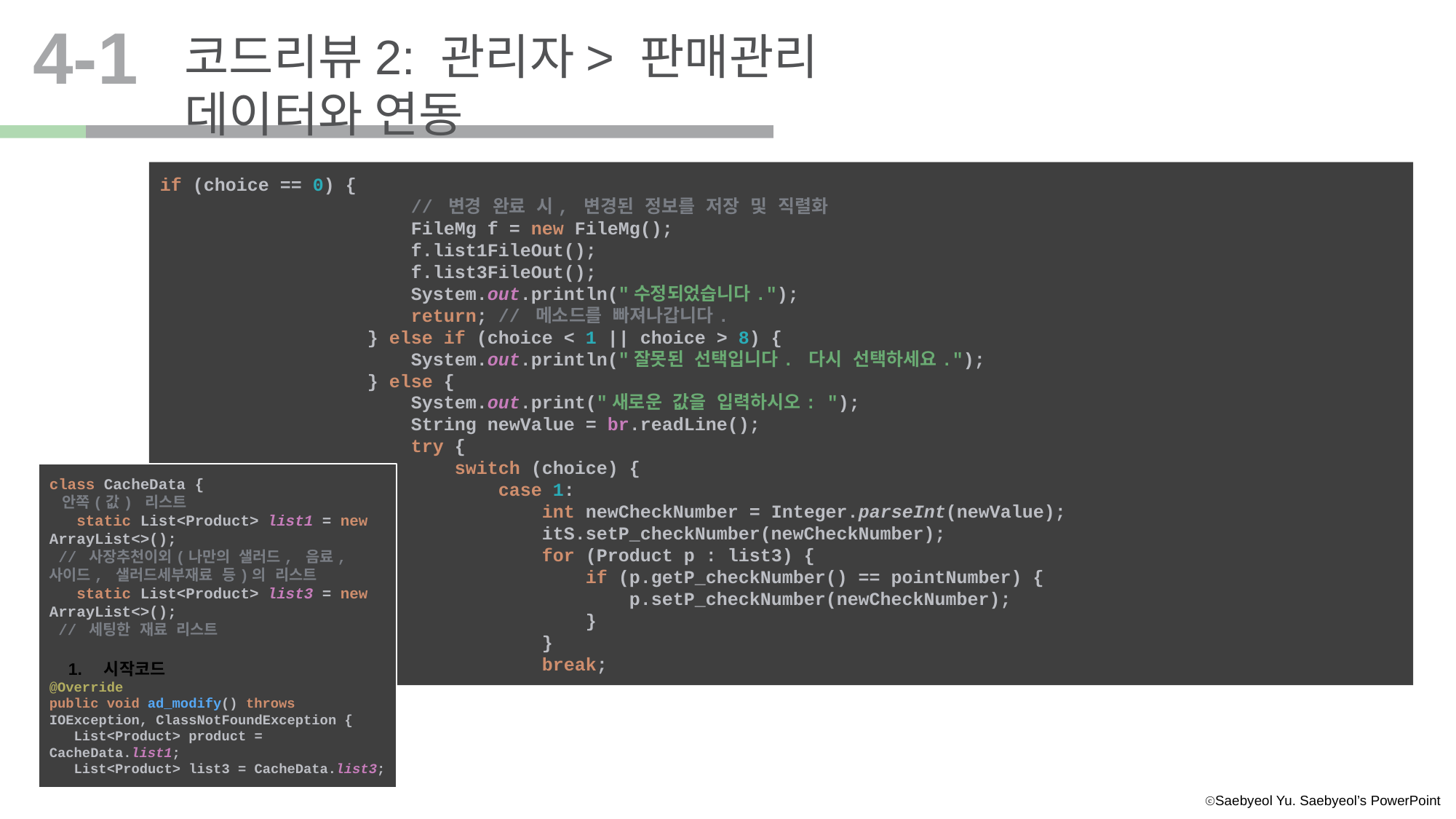

4-1

코드리뷰2: 관리자> 판매관리 데이터와 연동

if (choice == 0) {
                       // 변경 완료 시, 변경된 정보를 저장 및 직렬화
                       FileMg f = new FileMg();
                       f.list1FileOut();
                       f.list3FileOut();
                       System.out.println("수정되었습니다.");
                       return; // 메소드를 빠져나갑니다.
                   } else if (choice < 1 || choice > 8) {
                       System.out.println("잘못된 선택입니다. 다시 선택하세요.");
                   } else {
                       System.out.print("새로운 값을 입력하시오: ");
                       String newValue = br.readLine();
                       try {
                           switch (choice) {
                               case 1:
                                   int newCheckNumber = Integer.parseInt(newValue);
                                   itS.setP_checkNumber(newCheckNumber);
                                   for (Product p : list3) {
                                       if (p.getP_checkNumber() == pointNumber) {
                                           p.setP_checkNumber(newCheckNumber);
                                       }
                                   }
                                   break;
class CacheData {
 안쪽(값) 리스트
   static List<Product> list1 = new ArrayList<>();
 // 사장추천이외(나만의 샐러드, 음료, 사이드, 샐러드세부재료 등)의 리스트
   static List<Product> list3 = new ArrayList<>();
 // 세팅한 재료 리스트

시작코드
@Override
public void ad_modify() throws IOException, ClassNotFoundException {
   List<Product> product = CacheData.list1;
   List<Product> list3 = CacheData.list3;